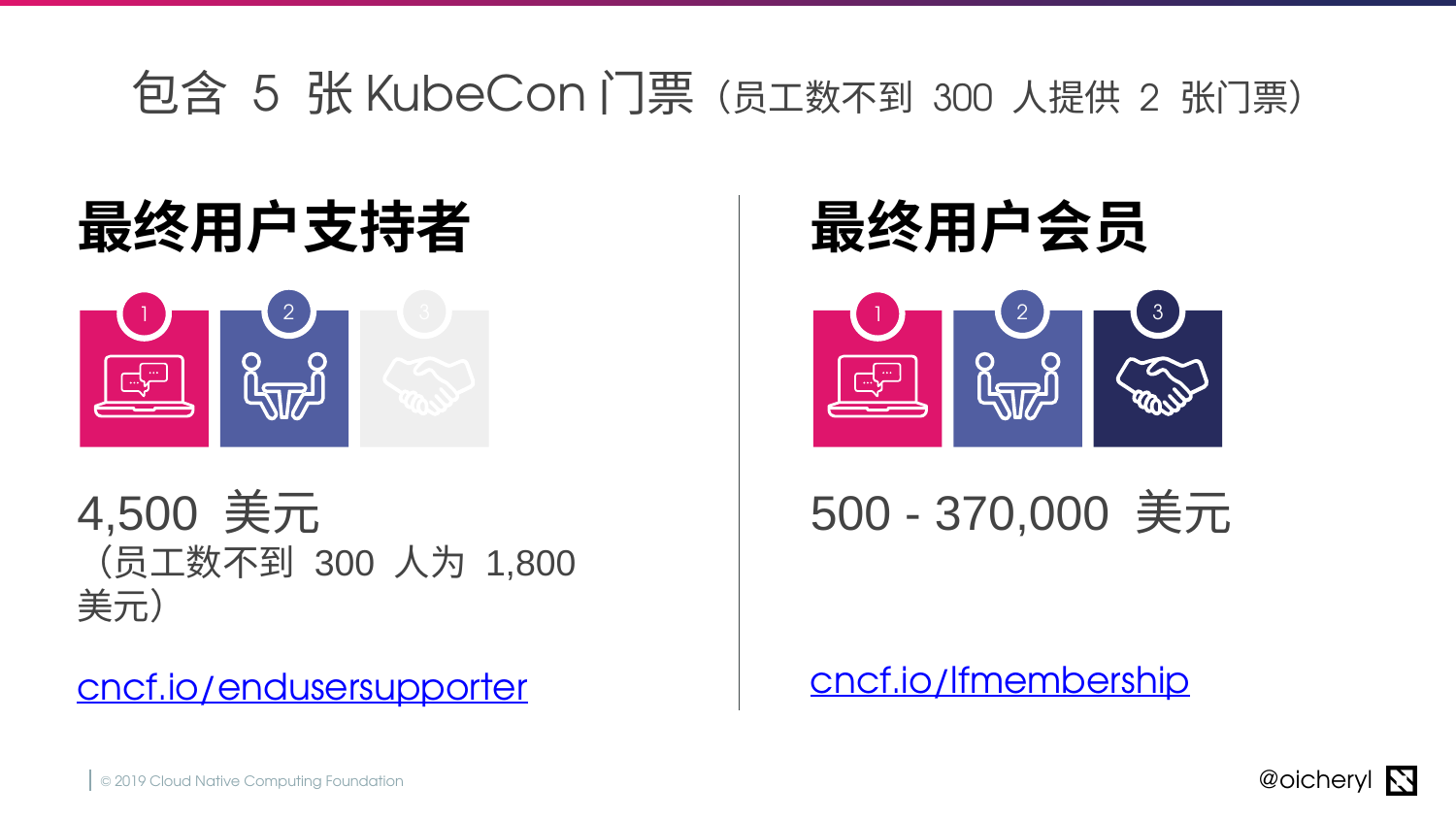

包含 5 张KubeCon门票（员工数不到 300 人提供 2 张门票）
最终用户支持者
最终用户会员

2

3

1

2

3

1

4,500 美元
（员工数不到 300 人为 1,800 美元）
500 - 370,000 美元
cncf.io/lfmembership
cncf.io/endusersupporter
23